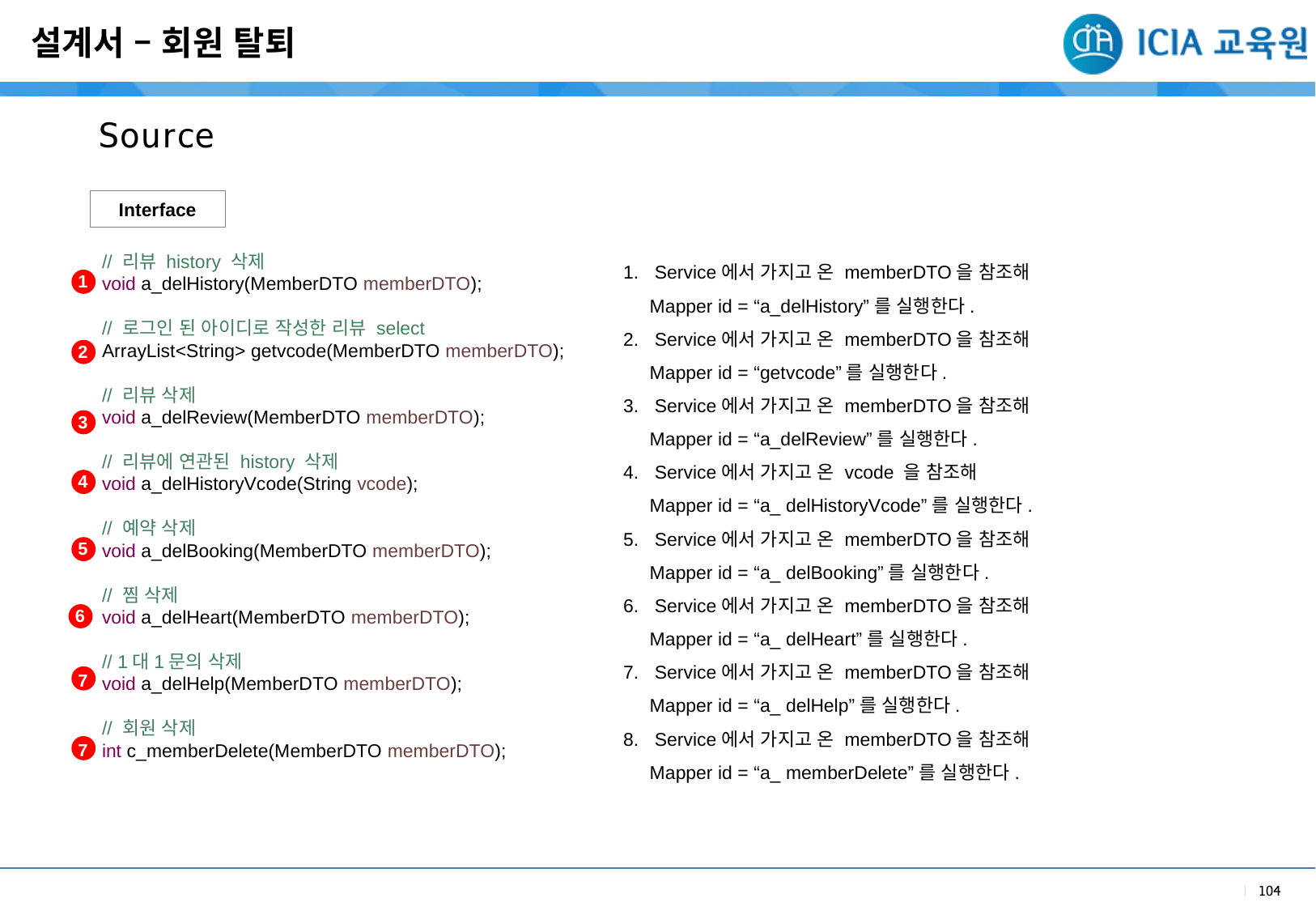

설계서 – 회원 탈퇴
Source
Interface
// 리뷰 history 삭제
void a_delHistory(MemberDTO memberDTO);

// 로그인 된 아이디로 작성한 리뷰 select
ArrayList<String> getvcode(MemberDTO memberDTO);

// 리뷰 삭제
void a_delReview(MemberDTO memberDTO);

// 리뷰에 연관된 history 삭제
void a_delHistoryVcode(String vcode);

// 예약 삭제
void a_delBooking(MemberDTO memberDTO);

// 찜 삭제
void a_delHeart(MemberDTO memberDTO);

// 1대1문의 삭제
void a_delHelp(MemberDTO memberDTO);

// 회원 삭제
int c_memberDelete(MemberDTO memberDTO);
1.   Service에서 가지고 온 memberDTO을 참조해
     Mapper id = “a_delHistory”를 실행한다.
2.   Service에서 가지고 온 memberDTO을 참조해
     Mapper id = “getvcode”를 실행한다.
3.   Service에서 가지고 온 memberDTO을 참조해
     Mapper id = “a_delReview”를 실행한다.
4.   Service에서 가지고 온 vcode 을 참조해
     Mapper id = “a_ delHistoryVcode”를 실행한다.
5.   Service에서 가지고 온 memberDTO을 참조해
     Mapper id = “a_ delBooking”를 실행한다.
6.   Service에서 가지고 온 memberDTO을 참조해
     Mapper id = “a_ delHeart”를 실행한다.
7.   Service에서 가지고 온 memberDTO을 참조해
     Mapper id = “a_ delHelp”를 실행한다.
8.   Service에서 가지고 온 memberDTO을 참조해
     Mapper id = “a_ memberDelete”를 실행한다.
1

2

3

4

5

6

7

7